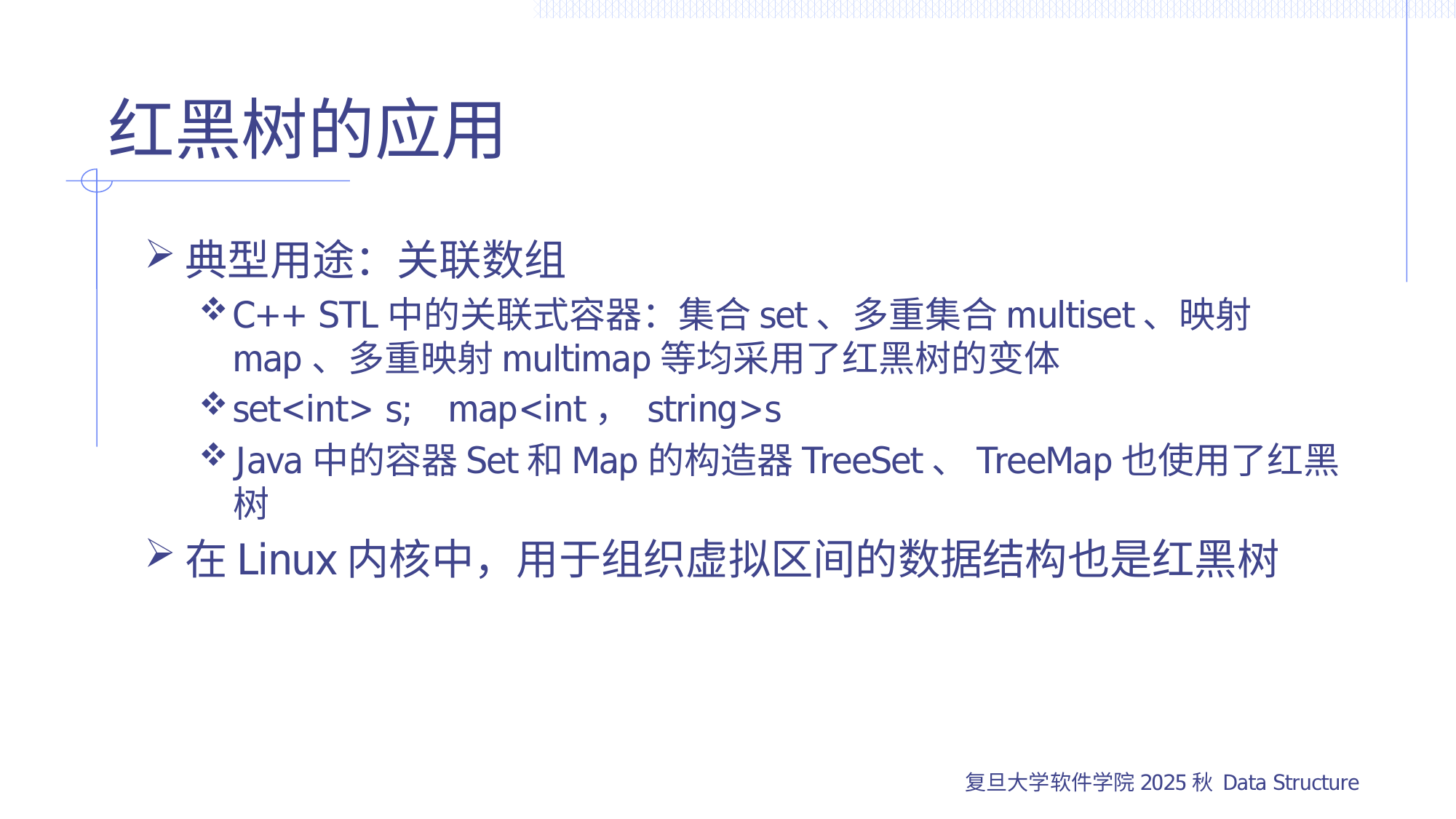

# 红黑树的应用
典型用途：关联数组
C++ STL中的关联式容器：集合set、多重集合multiset、映射map、多重映射multimap等均采用了红黑树的变体
set<int> s;   map<int， string>s
Java中的容器Set和Map的构造器TreeSet、TreeMap也使用了红黑树
在Linux内核中，用于组织虚拟区间的数据结构也是红黑树